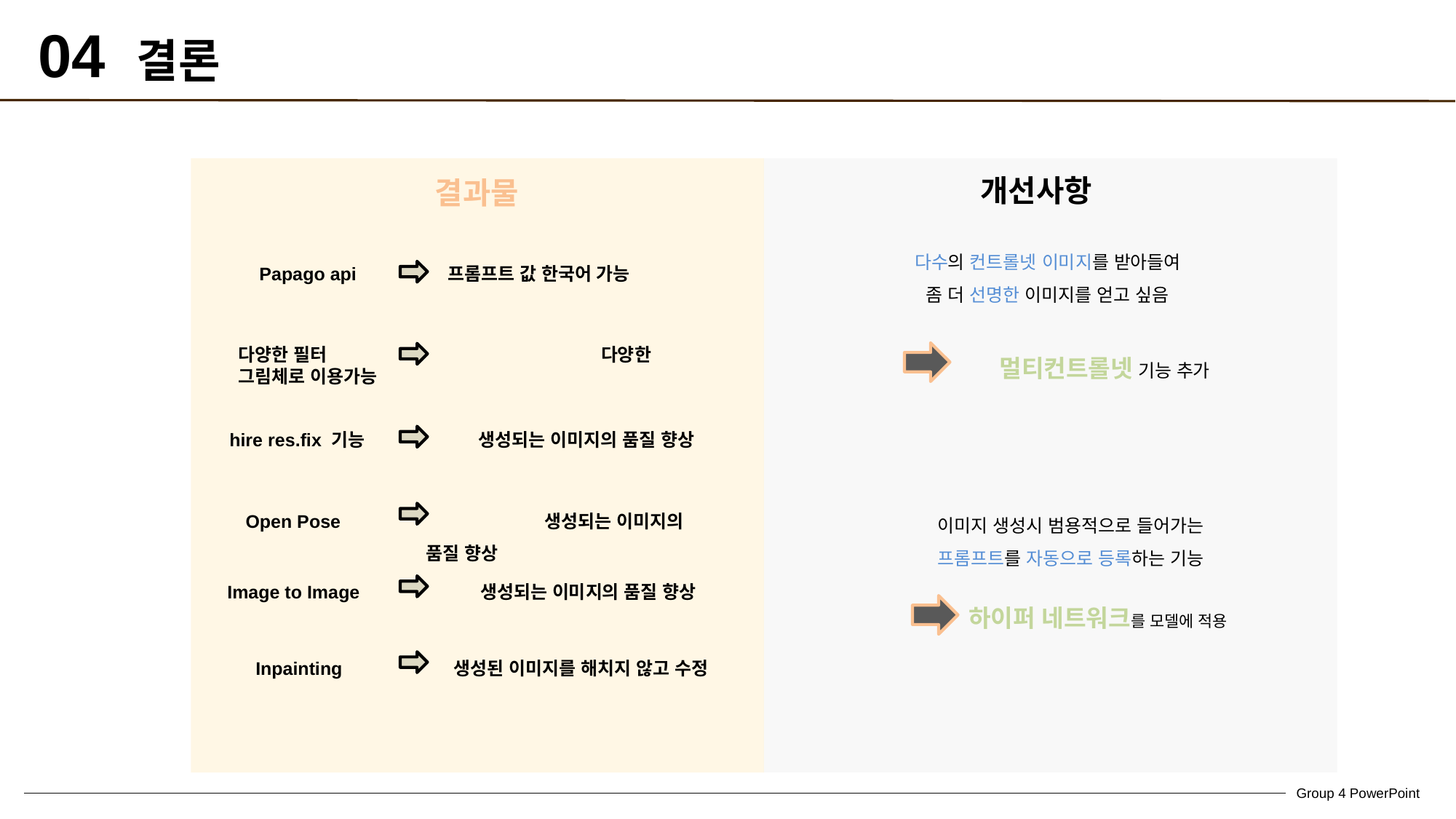

04 결론

개선사항
결과물
다수의 컨트롤넷 이미지를 받아들여
좀 더 선명한 이미지를 얻고 싶음

	멀티컨트롤넷 기능 추가
Papago api                 프롬프트 값 한국어 가능

다양한 필터    		       다양한 그림체로 이용가능

hire res.fix 기능  	      생성되는 이미지의 품질 향상

 Open Pose  	                생성되는 이미지의 품질 향상
이미지 생성시 범용적으로 들어가는 프롬프트를 자동으로 등록하는 기능

 Image to Image  	       생성되는 이미지의 품질 향상

하이퍼 네트워크를 모델에 적용

 Inpainting                     생성된 이미지를 해치지 않고 수정

Group 4 PowerPoint